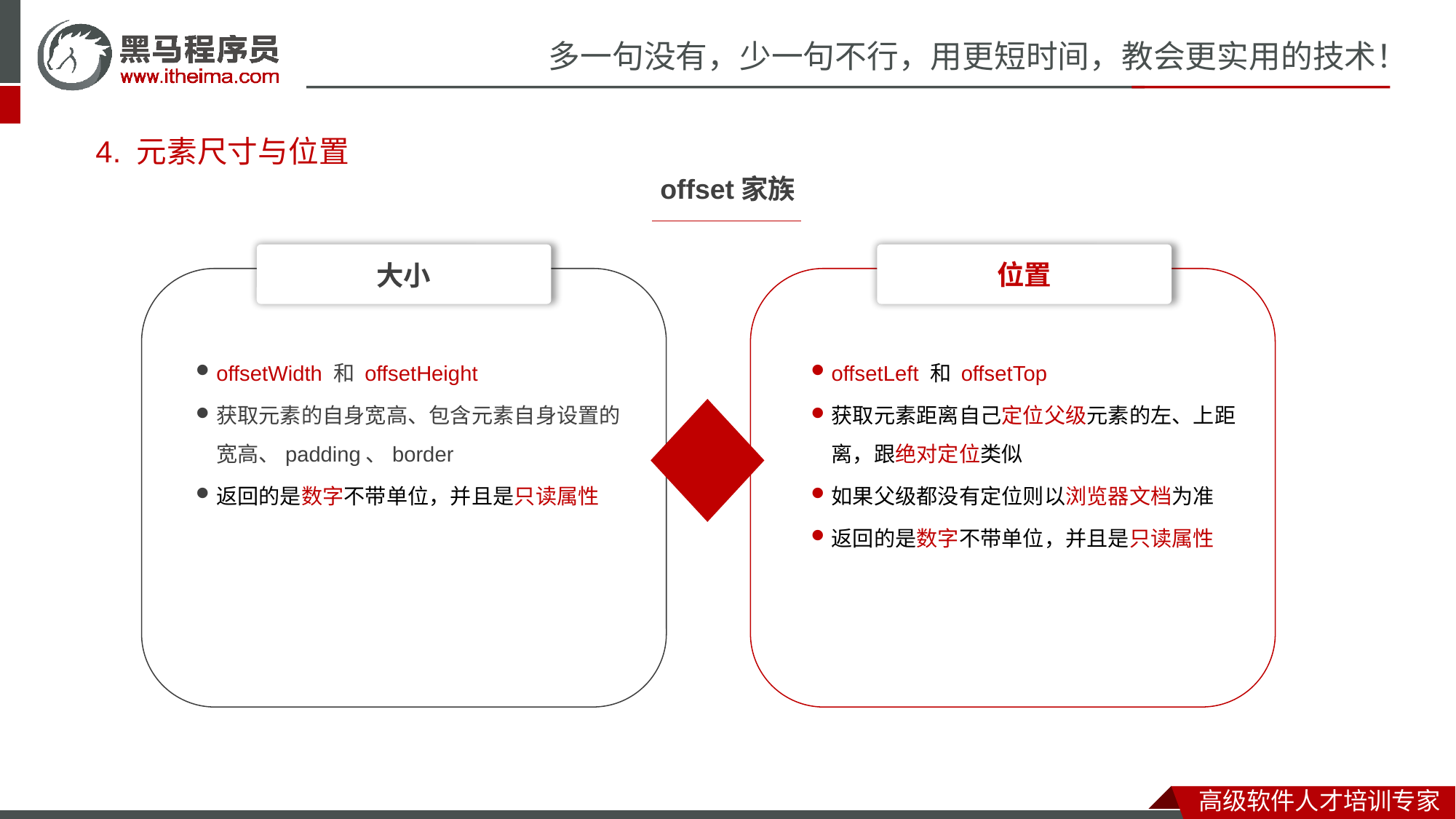

# 4. 元素尺寸与位置
offset家族

位置
大小
offsetLeft 和 offsetTop
获取元素距离自己定位父级元素的左、上距离，跟绝对定位类似
如果父级都没有定位则以浏览器文档为准
返回的是数字不带单位，并且是只读属性
offsetWidth 和 offsetHeight
获取元素的自身宽高、包含元素自身设置的宽高、padding、border
返回的是数字不带单位，并且是只读属性